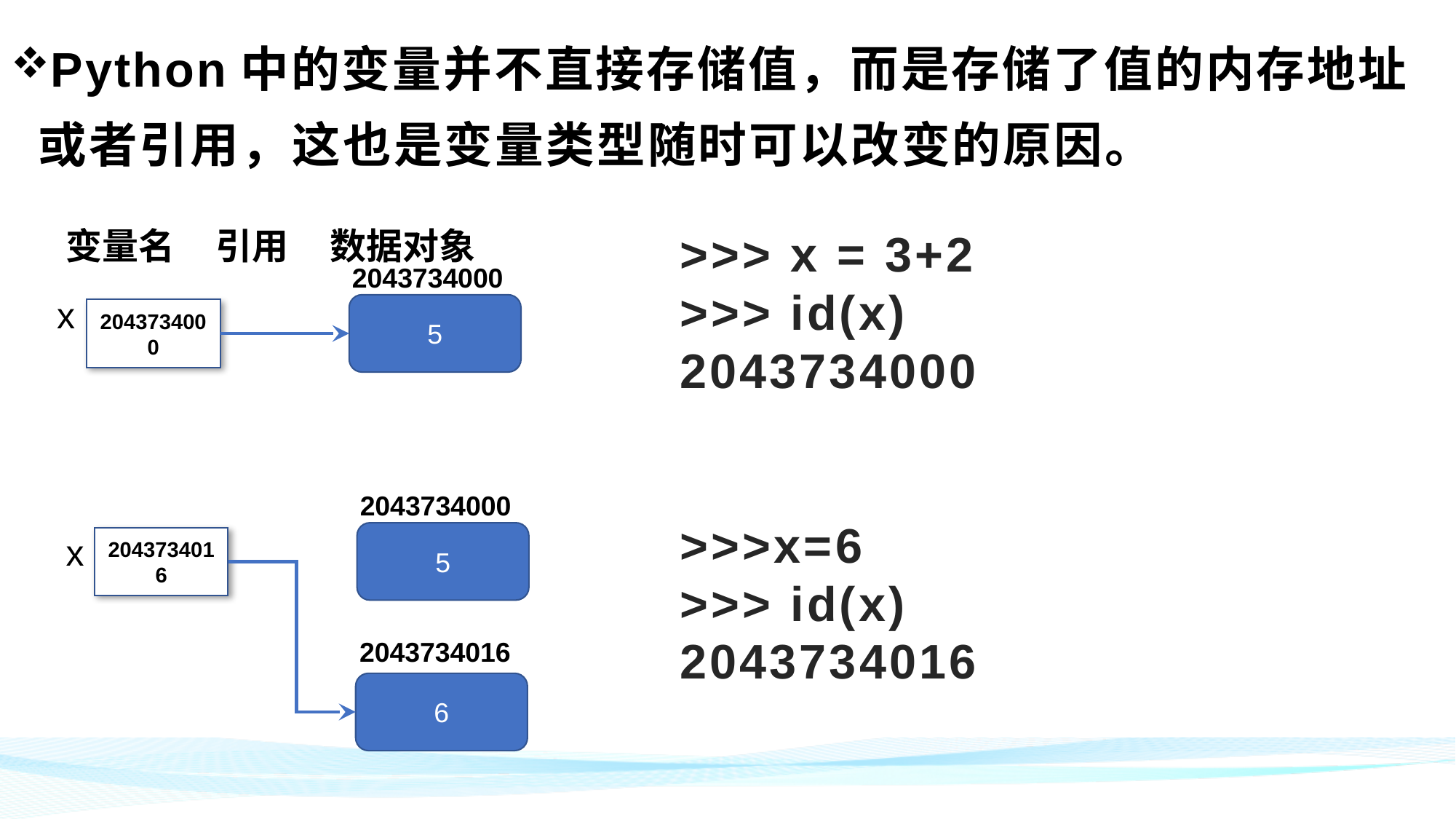

Python中的变量并不直接存储值，而是存储了值的内存地址或者引用，这也是变量类型随时可以改变的原因。
# >>> x = 3+2 >>> id(x) 2043734000 >>>x=6 >>> id(x) 2043734016
变量名     引用     数据对象
2043734000
x
5
2043734000
2043734000
5
x
2043734016
2043734016
6